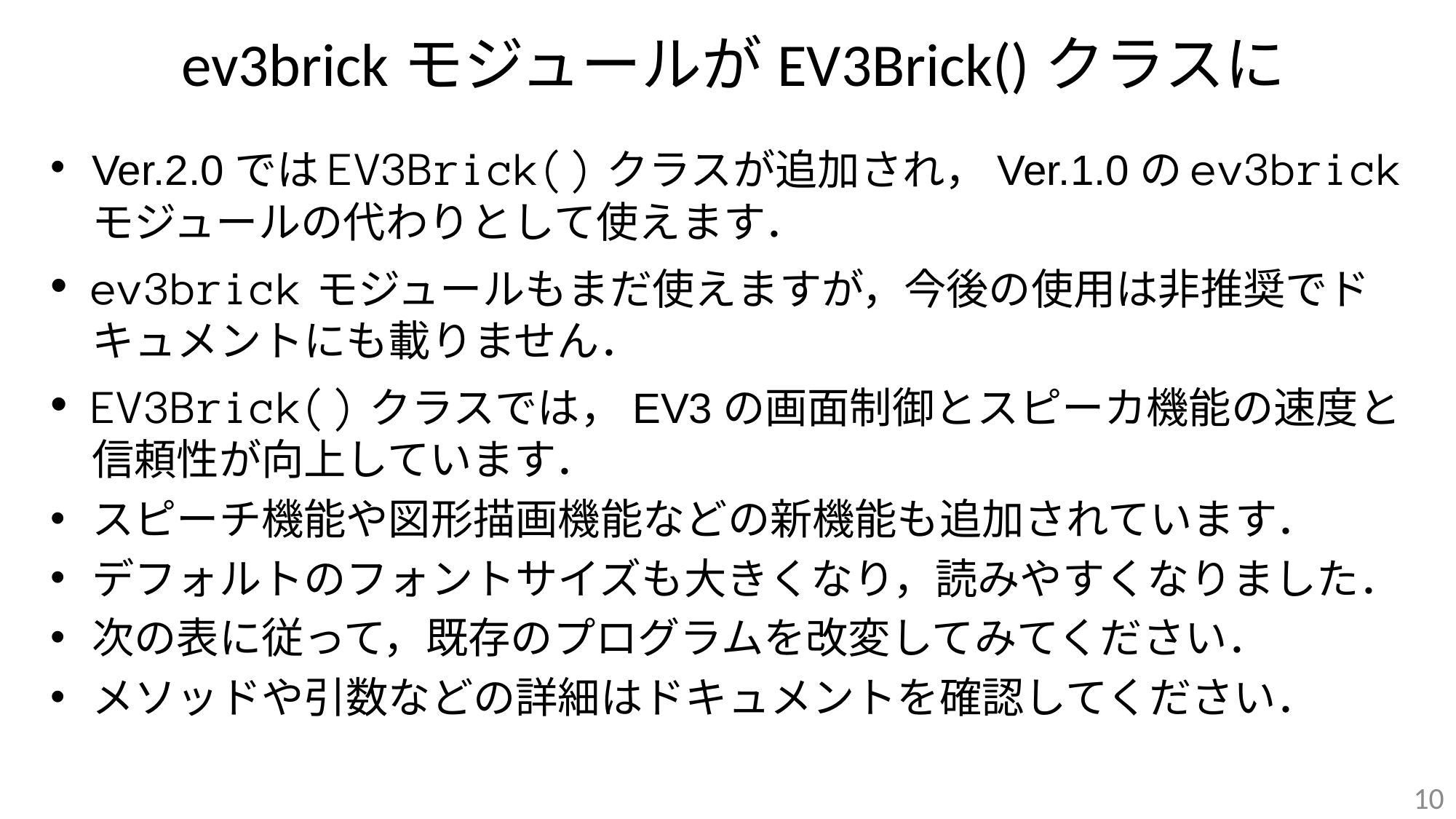

# ev3brickモジュールがEV3Brick()クラスに
Ver.2.0ではEV3Brick()クラスが追加され，Ver.1.0のev3brickモジュールの代わりとして使えます．
ev3brickモジュールもまだ使えますが，今後の使用は非推奨でドキュメントにも載りません．
EV3Brick()クラスでは，EV3の画面制御とスピーカ機能の速度と信頼性が向上しています．
スピーチ機能や図形描画機能などの新機能も追加されています．
デフォルトのフォントサイズも大きくなり，読みやすくなりました．
次の表に従って，既存のプログラムを改変してみてください．
メソッドや引数などの詳細はドキュメントを確認してください．

10